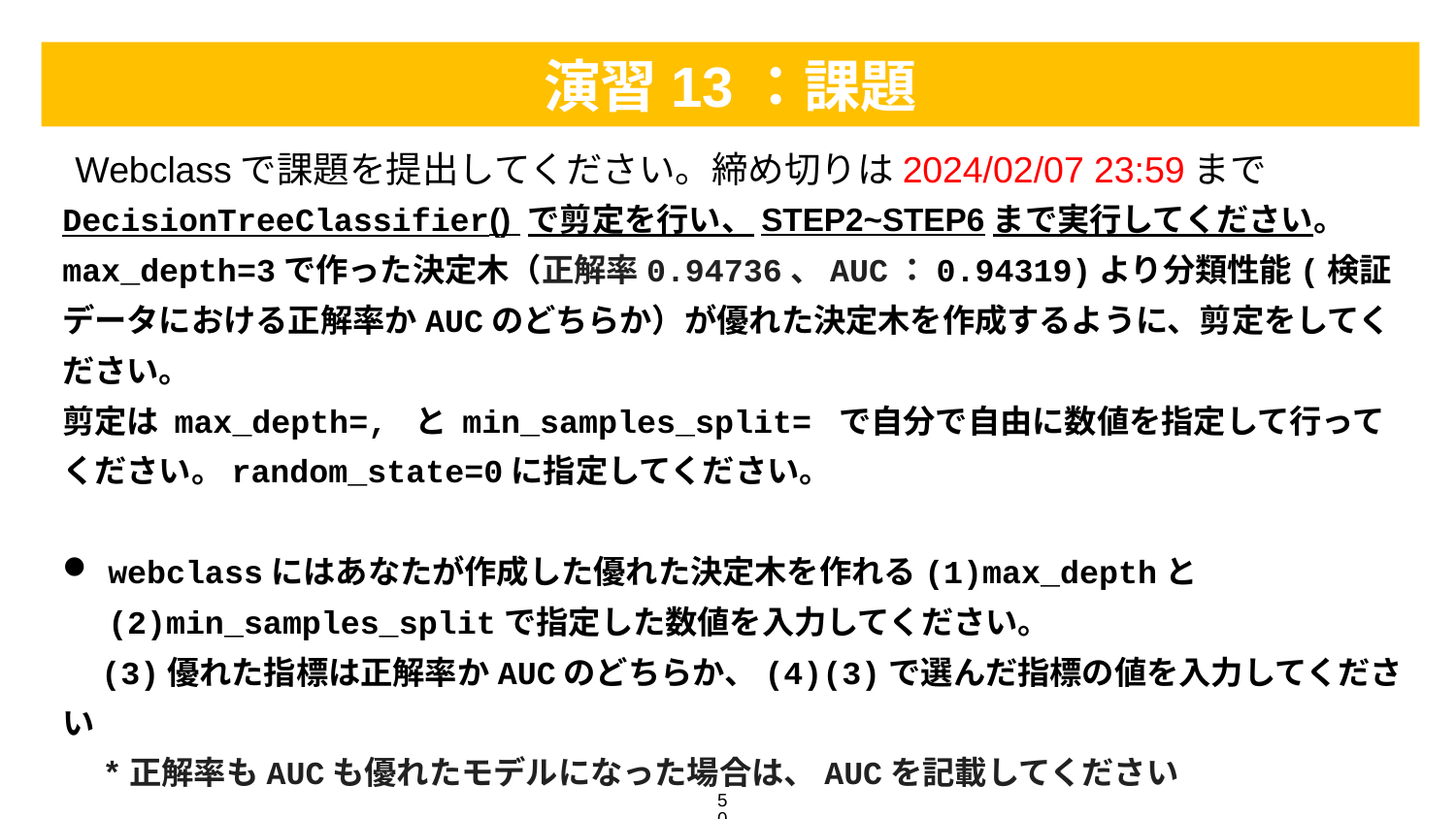

演習13：課題
Webclassで課題を提出してください。締め切りは2024/02/07 23:59まで
DecisionTreeClassifier() で剪定を行い、STEP2~STEP6まで実行してください。
max_depth=3で作った決定木（正解率0.94736、AUC：0.94319)より分類性能(検証データにおける正解率かAUCのどちらか）が優れた決定木を作成するように、剪定をしてください。
剪定は max_depth=, と min_samples_split= で自分で自由に数値を指定して行ってください。random_state=0に指定してください。

webclassにはあなたが作成した優れた決定木を作れる(1)max_depthと(2)min_samples_splitで指定した数値を入力してください。
  (3)優れた指標は正解率かAUCのどちらか、(4)(3)で選んだ指標の値を入力してください
　*正解率もAUCも優れたモデルになった場合は、AUCを記載してください
50